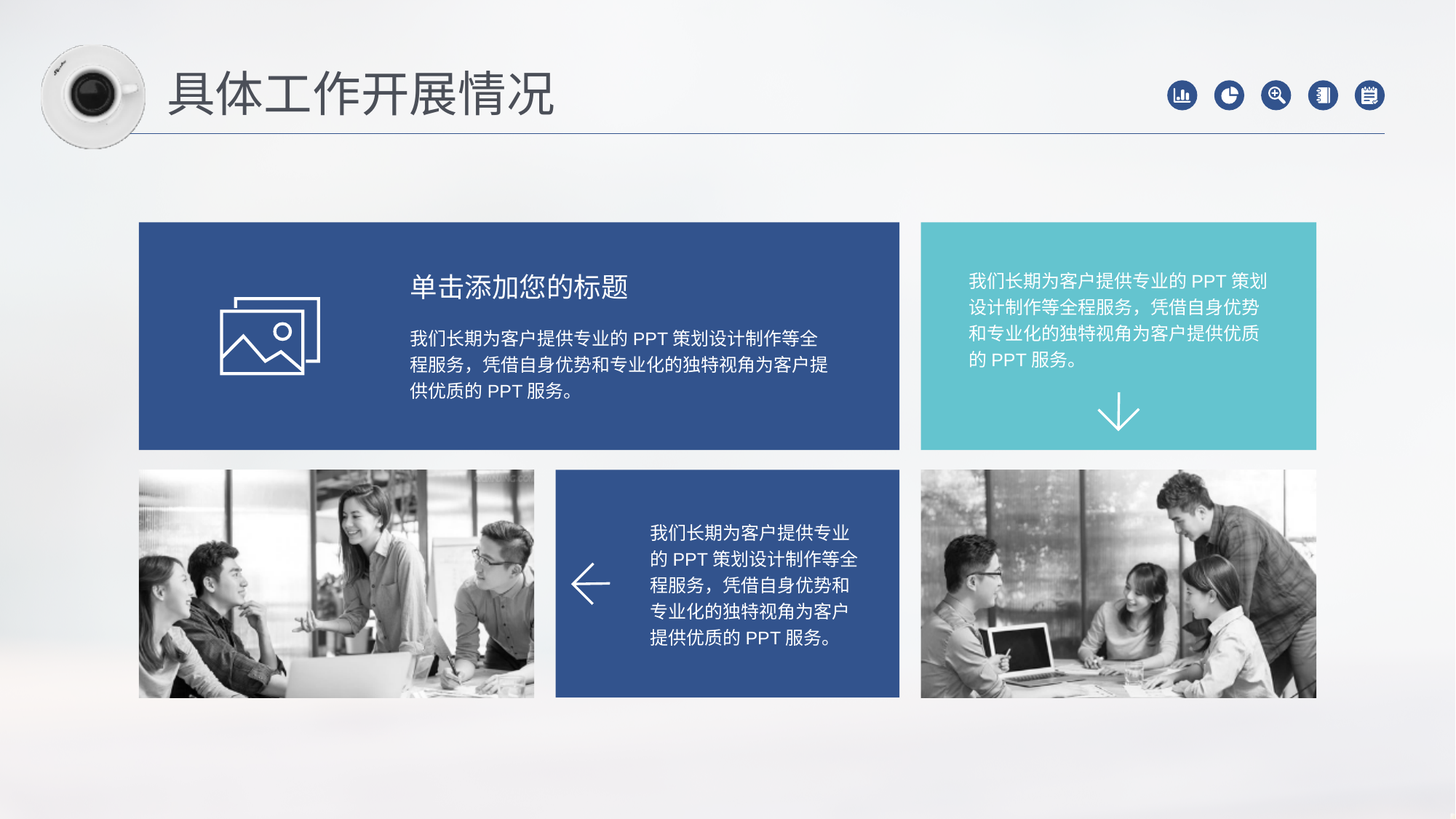

具体工作开展情况

我们长期为客户提供专业的PPT策划设计制作等全程服务，凭借自身优势和专业化的独特视角为客户提供优质的PPT服务。
单击添加您的标题

我们长期为客户提供专业的PPT策划设计制作等全程服务，凭借自身优势和专业化的独特视角为客户提供优质的PPT服务。

我们长期为客户提供专业的PPT策划设计制作等全程服务，凭借自身优势和专业化的独特视角为客户提供优质的PPT服务。